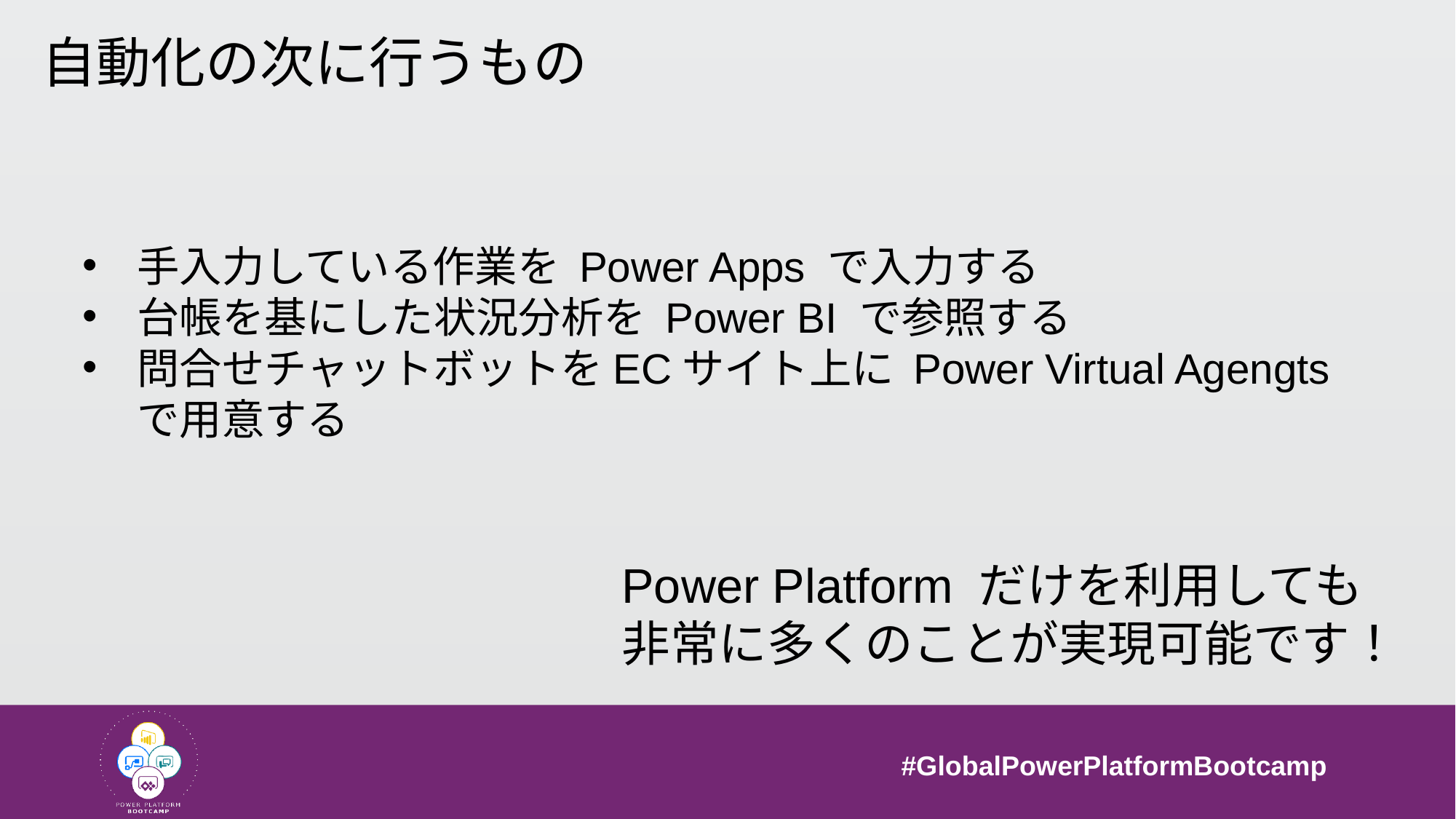

自動化の次に行うもの
手入力している作業を Power Apps で入力する
台帳を基にした状況分析を Power BI で参照する
問合せチャットボットをECサイト上に Power Virtual Agengts で用意する
Power Platform だけを利用しても
非常に多くのことが実現可能です！